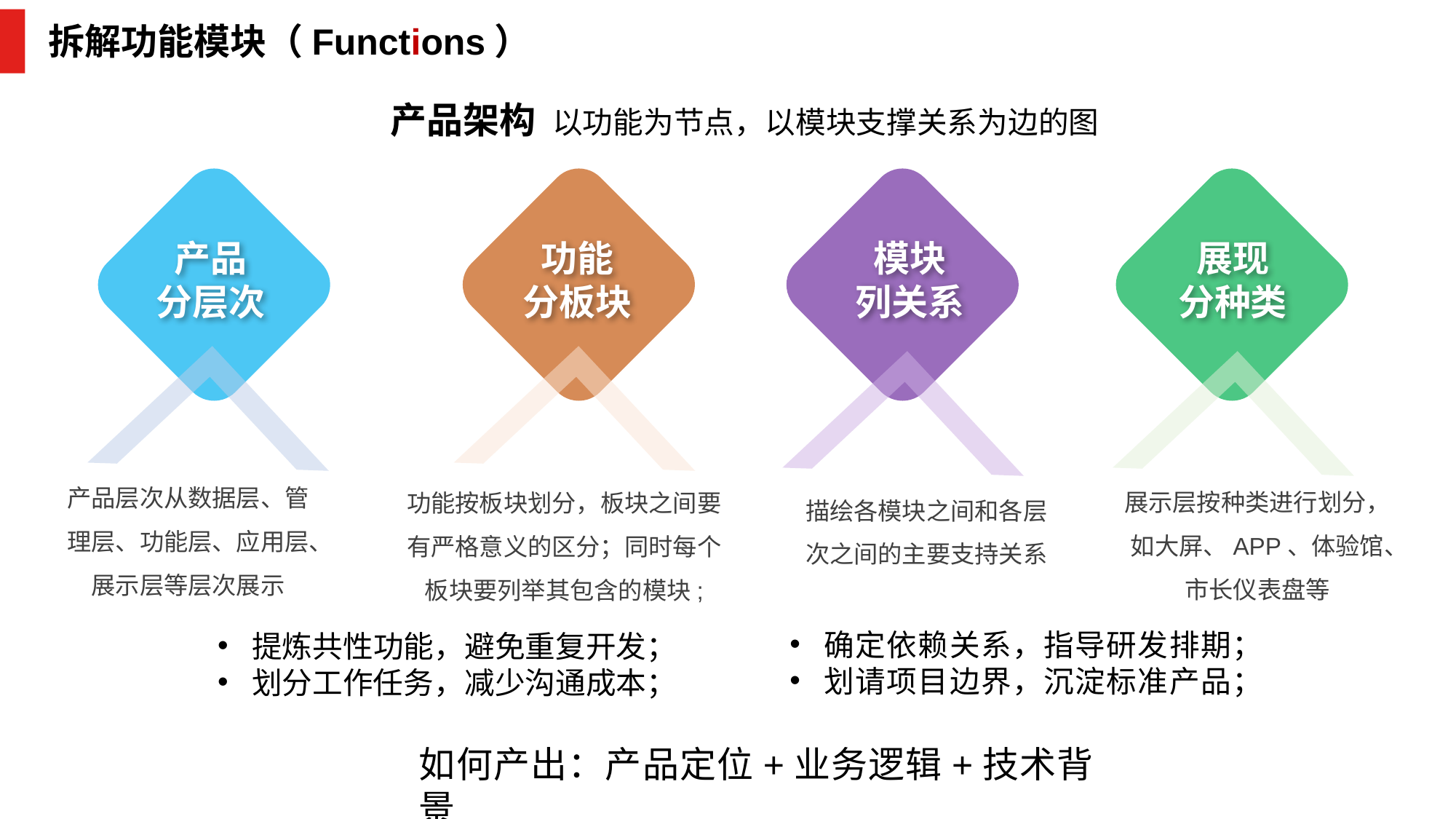

# 拆解功能模块（Functions）
产品架构  以功能为节点，以模块支撑关系为边的图

产品
分层次
功能
分板块
模块
列关系
展现
分种类

产品层次从数据层、管理层、功能层、应用层、展示层等层次展示
展示层按种类进行划分，如大屏、APP、体验馆、市长仪表盘等
功能按板块划分，板块之间要有严格意义的区分；同时每个板块要列举其包含的模块;
描绘各模块之间和各层次之间的主要支持关系
确定依赖关系，指导研发排期；
划请项目边界，沉淀标准产品；
提炼共性功能，避免重复开发；
划分工作任务，减少沟通成本；
如何产出：产品定位+业务逻辑+技术背景